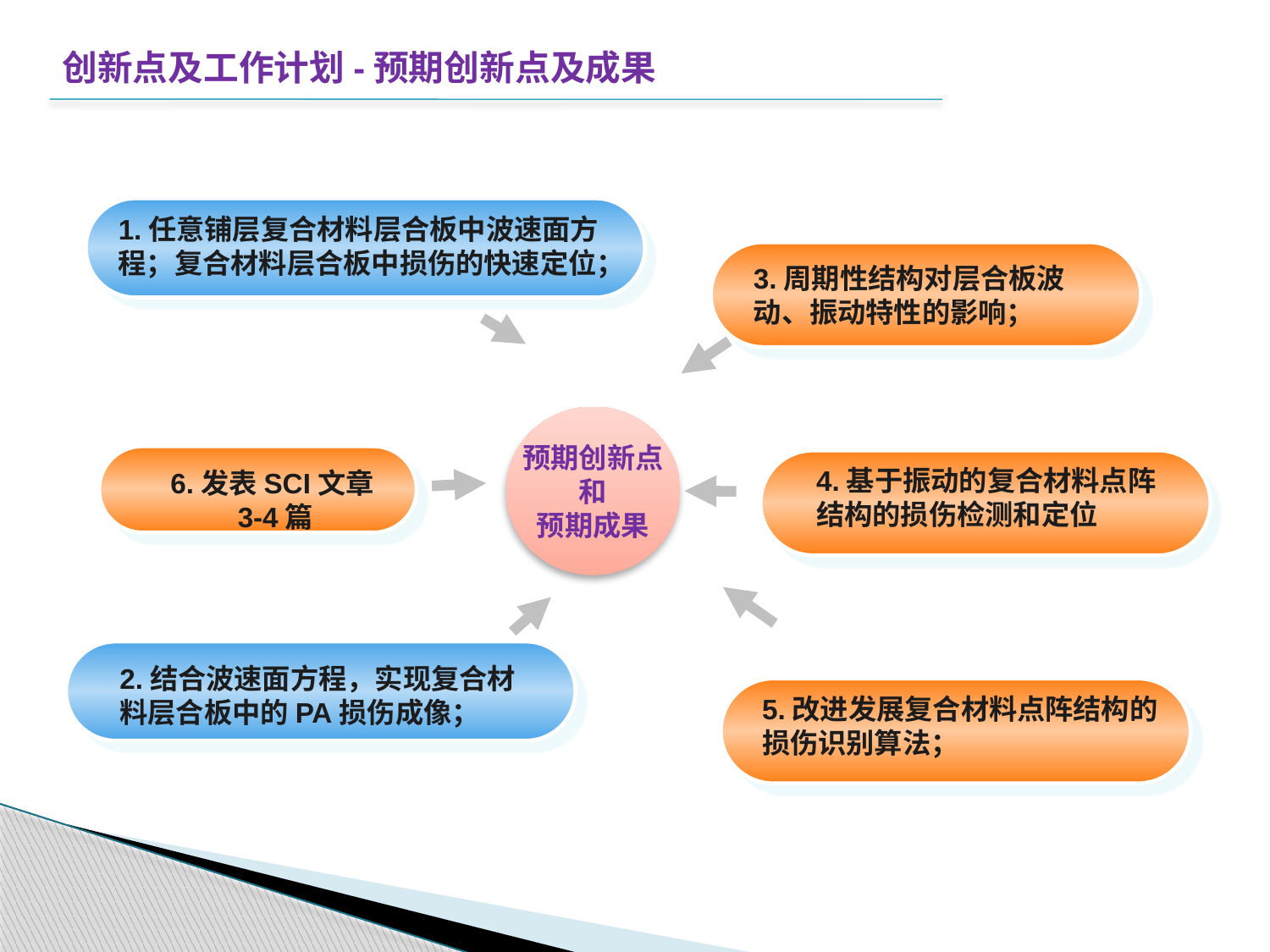

创新点及工作计划-预期创新点及成果

1.任意铺层复合材料层合板中波速面方程；复合材料层合板中损伤的快速定位；

3.周期性结构对层合板波动、振动特性的影响；

预期创新点
和
预期成果

4.基于振动的复合材料点阵结构的损伤检测和定位
6.发表SCI文章3-4篇

2.结合波速面方程，实现复合材料层合板中的PA损伤成像；

5.改进发展复合材料点阵结构的损伤识别算法；